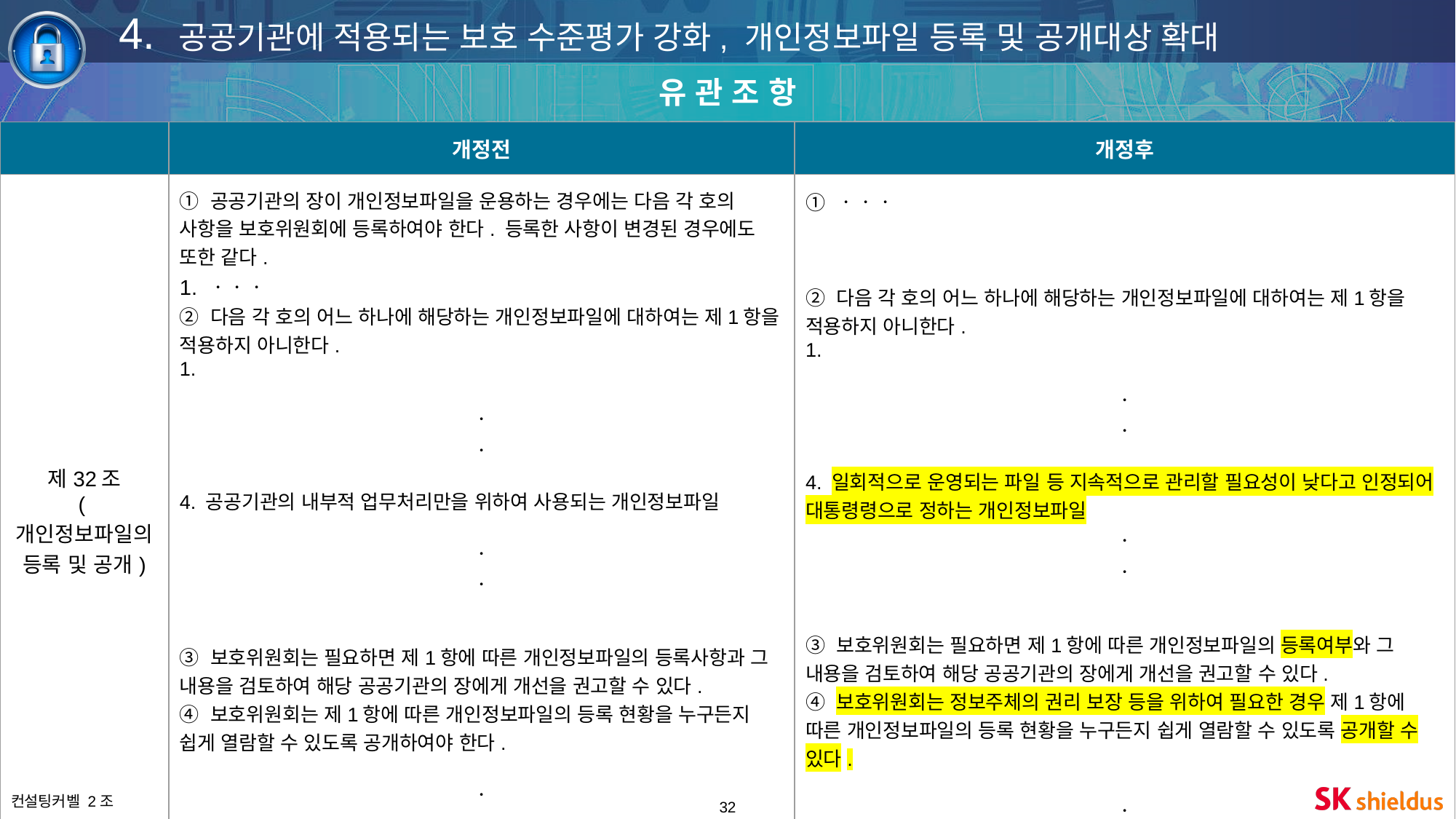

4. 공공기관에 적용되는 보호 수준평가 강화, 개인정보파일 등록 및 공개대상 확대

유 관 조 항
|  | 개정전 | 개정후 |
| --- | --- | --- |
| 제32조 (개인정보파일의 등록 및 공개) | ① 공공기관의 장이 개인정보파일을 운용하는 경우에는 다음 각 호의 사항을 보호위원회에 등록하여야 한다. 등록한 사항이 변경된 경우에도 또한 같다. 1. ㆍㆍㆍ ② 다음 각 호의 어느 하나에 해당하는 개인정보파일에 대하여는 제1항을 적용하지 아니한다. 1. ㆍ ㆍ 4. 공공기관의 내부적 업무처리만을 위하여 사용되는 개인정보파일 ㆍ ㆍ ③ 보호위원회는 필요하면 제1항에 따른 개인정보파일의 등록사항과 그 내용을 검토하여 해당 공공기관의 장에게 개선을 권고할 수 있다. ④ 보호위원회는 제1항에 따른 개인정보파일의 등록 현황을 누구든지 쉽게 열람할 수 있도록 공개하여야 한다. ㆍ ㆍ | ① ㆍㆍㆍ ② 다음 각 호의 어느 하나에 해당하는 개인정보파일에 대하여는 제1항을 적용하지 아니한다. 1. ㆍ ㆍ 4. 일회적으로 운영되는 파일 등 지속적으로 관리할 필요성이 낮다고 인정되어 대통령령으로 정하는 개인정보파일 ㆍ ㆍ ③ 보호위원회는 필요하면 제1항에 따른 개인정보파일의 등록여부와 그 내용을 검토하여 해당 공공기관의 장에게 개선을 권고할 수 있다. ④ 보호위원회는 정보주체의 권리 보장 등을 위하여 필요한 경우 제1항에 따른 개인정보파일의 등록 현황을 누구든지 쉽게 열람할 수 있도록 공개할 수 있다. ㆍ ㆍ |
32